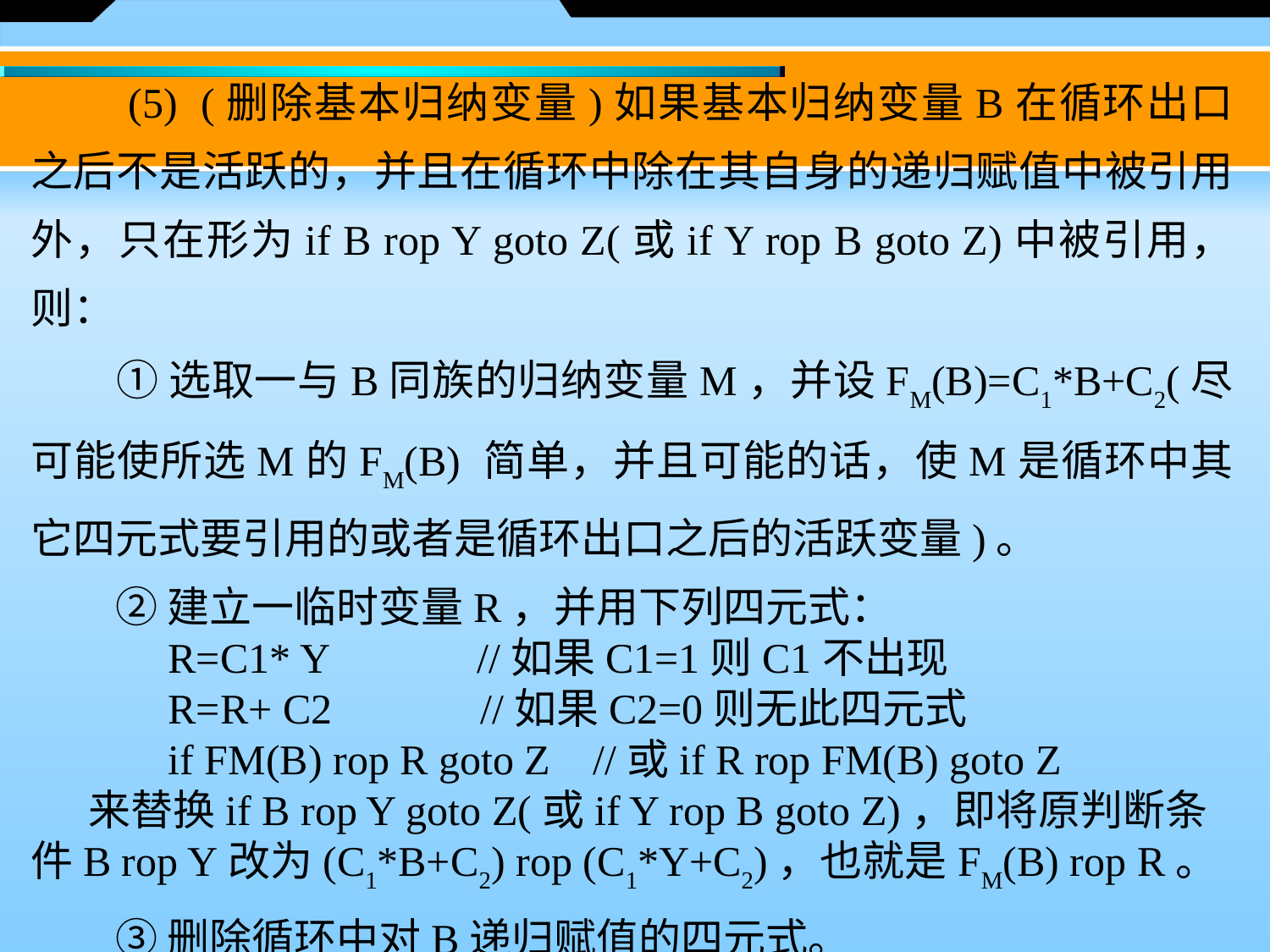

(5)  (删除基本归纳变量)如果基本归纳变量B在循环出口之后不是活跃的，并且在循环中除在其自身的递归赋值中被引用外，只在形为if B rop Y goto Z(或if Y rop B goto Z)中被引用，则：
　　① 选取一与B同族的归纳变量M，并设FM(B)=C1*B+C2(尽可能使所选M的FM(B) 简单，并且可能的话，使M是循环中其它四元式要引用的或者是循环出口之后的活跃变量)。
　　② 建立一临时变量R，并用下列四元式：
             R=C1* Y              //如果C1=1则C1不出现
             R=R+ C2              //如果C2=0则无此四元式
             if FM(B) rop R goto Z    //或if R rop FM(B) goto Z
     来替换if B rop Y goto Z(或if Y rop B goto Z)，即将原判断条件B rop Y改为(C1*B+C2) rop (C1*Y+C2)，也就是FM(B) rop R。
　　③ 删除循环中对B递归赋值的四元式。